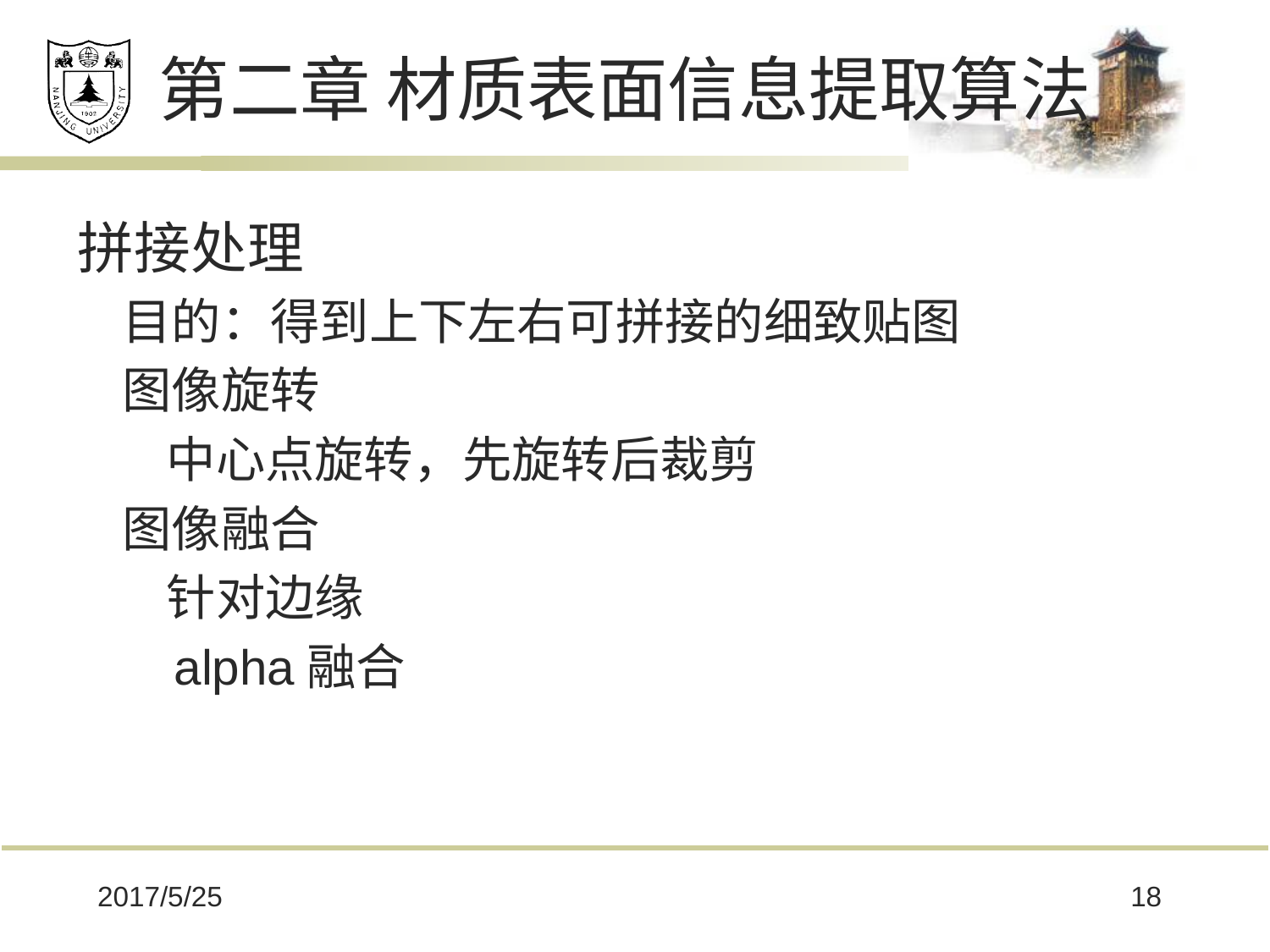

# 第二章 材质表面信息提取算法
拼接处理
   目的：得到上下左右可拼接的细致贴图
   图像旋转
       中心点旋转，先旋转后裁剪
   图像融合
       针对边缘
       alpha融合

2017/5/25
18